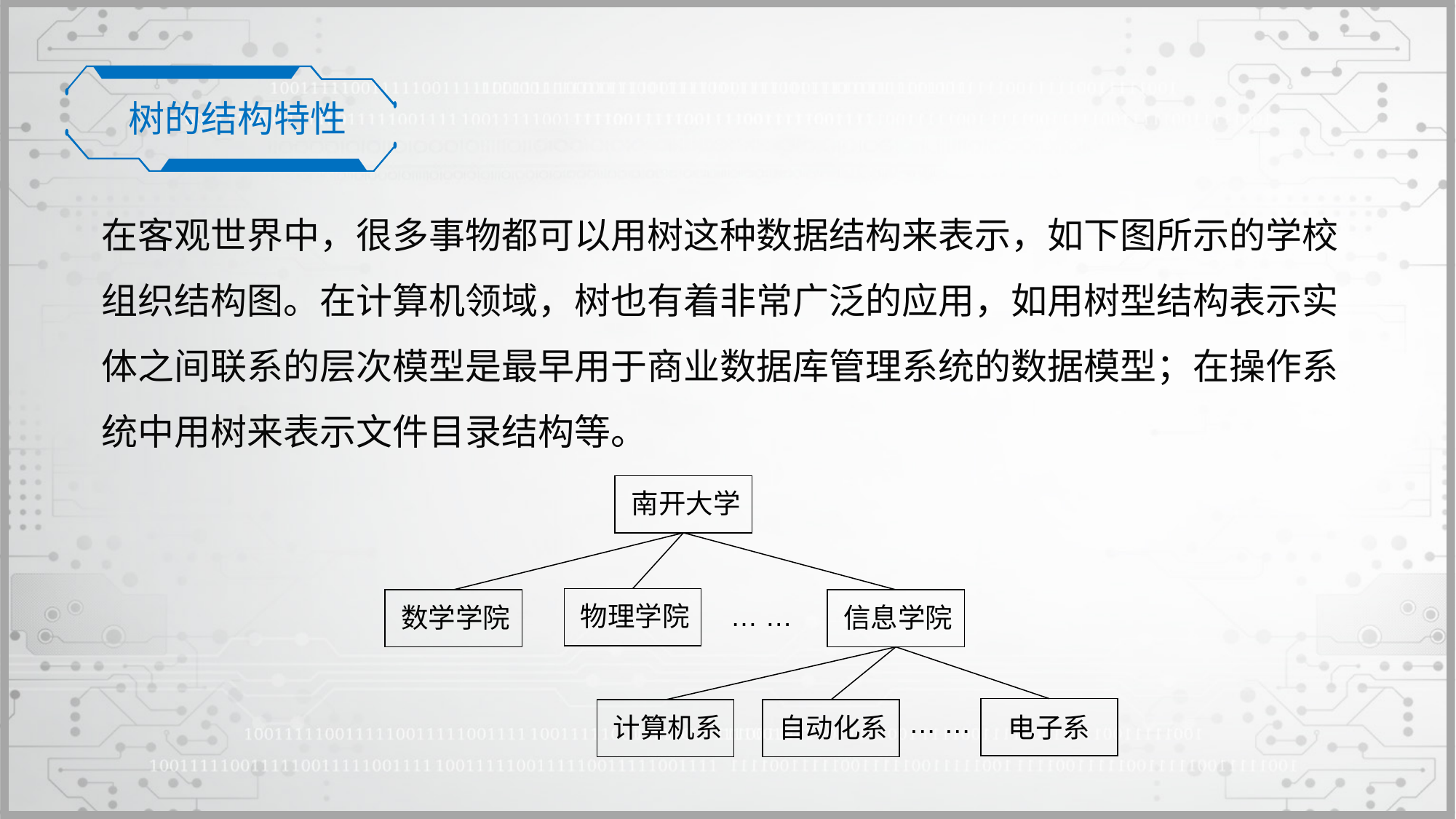

树的结构特性
在客观世界中，很多事物都可以用树这种数据结构来表示，如下图所示的学校组织结构图。在计算机领域，树也有着非常广泛的应用，如用树型结构表示实体之间联系的层次模型是最早用于商业数据库管理系统的数据模型；在操作系统中用树来表示文件目录结构等。

南开大学

物理学院

信息学院

数学学院
… …

电子系

自动化系

计算机系
… …